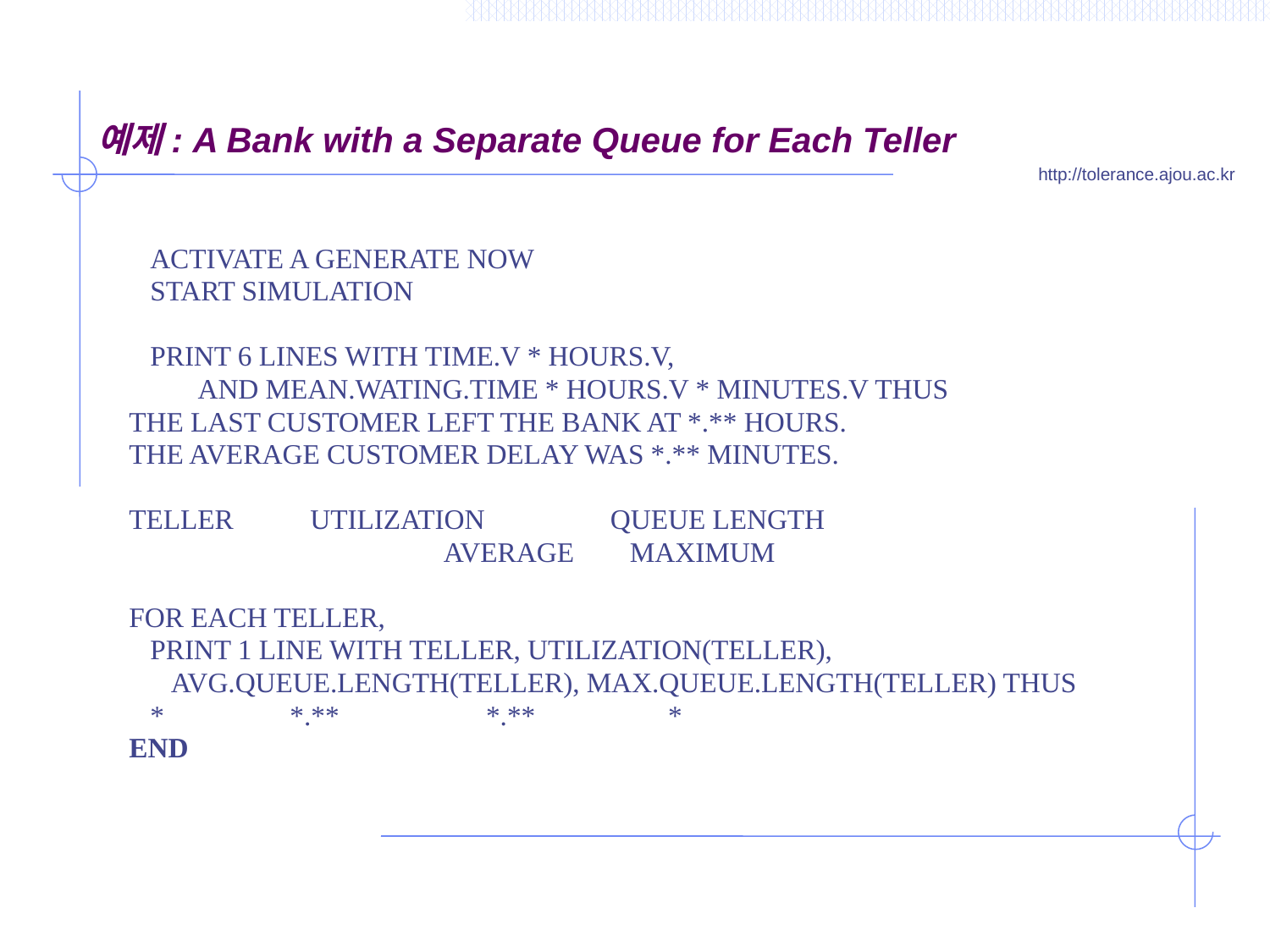

# 예제: A Bank with a Separate Queue for Each Teller

   ACTIVATE A GENERATE NOW
   START SIMULATION

   PRINT 6 LINES WITH TIME.V * HOURS.V,
	   AND MEAN.WATING.TIME * HOURS.V * MINUTES.V THUS
THE LAST CUSTOMER LEFT THE BANK AT *.** HOURS.
THE AVERAGE CUSTOMER DELAY WAS *.** MINUTES.

TELLER           UTILIZATION                  QUEUE LENGTH
                                             AVERAGE        MAXIMUM

FOR EACH TELLER,
   PRINT 1 LINE WITH TELLER, UTILIZATION(TELLER),
      AVG.QUEUE.LENGTH(TELLER), MAX.QUEUE.LENGTH(TELLER) THUS
   *                  *.**                     *.**                   *
END